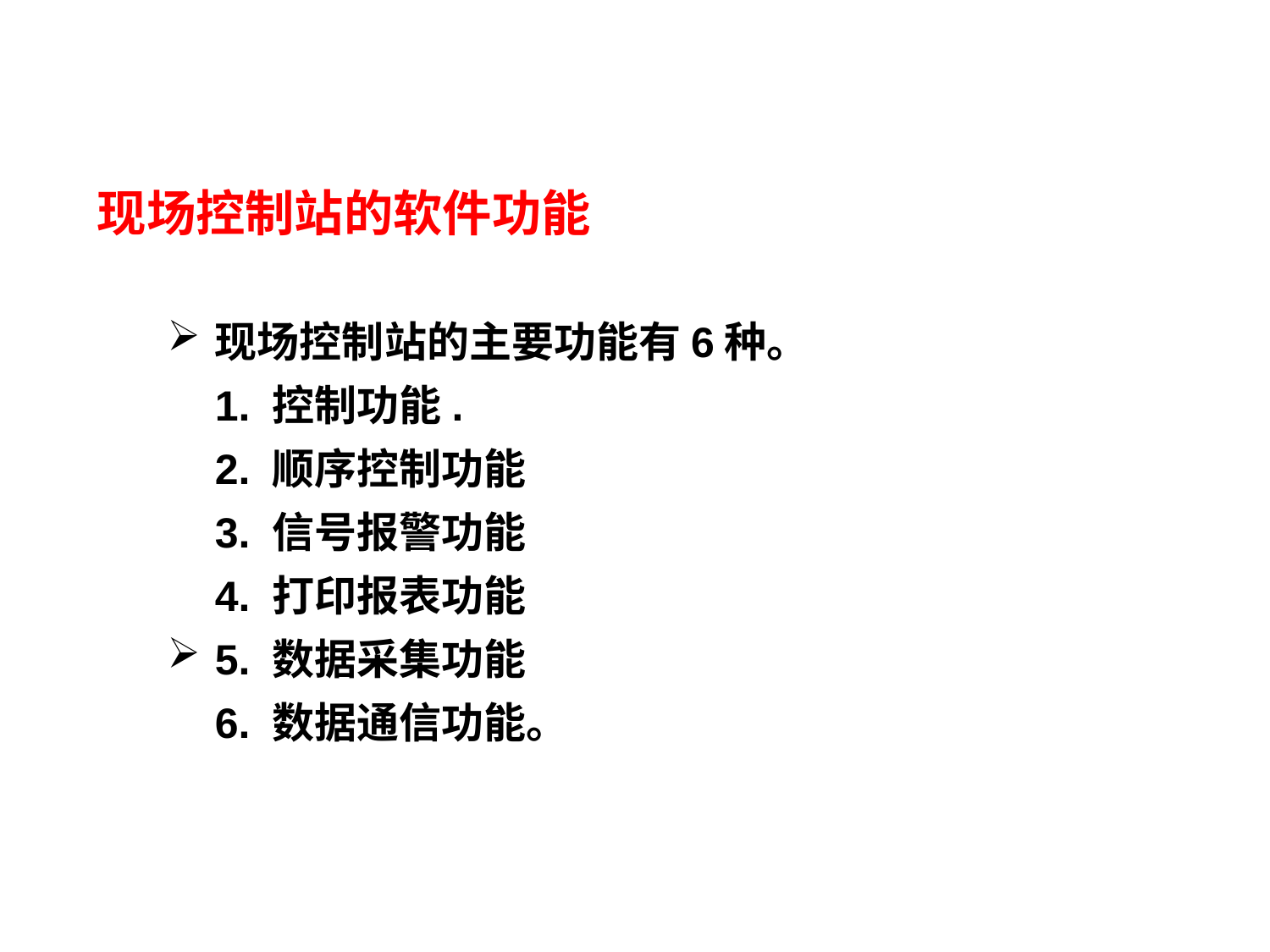

现场控制站的软件功能
现场控制站的主要功能有6种。
1. 控制功能.
2. 顺序控制功能
3. 信号报警功能
4. 打印报表功能
5. 数据采集功能
6. 数据通信功能。